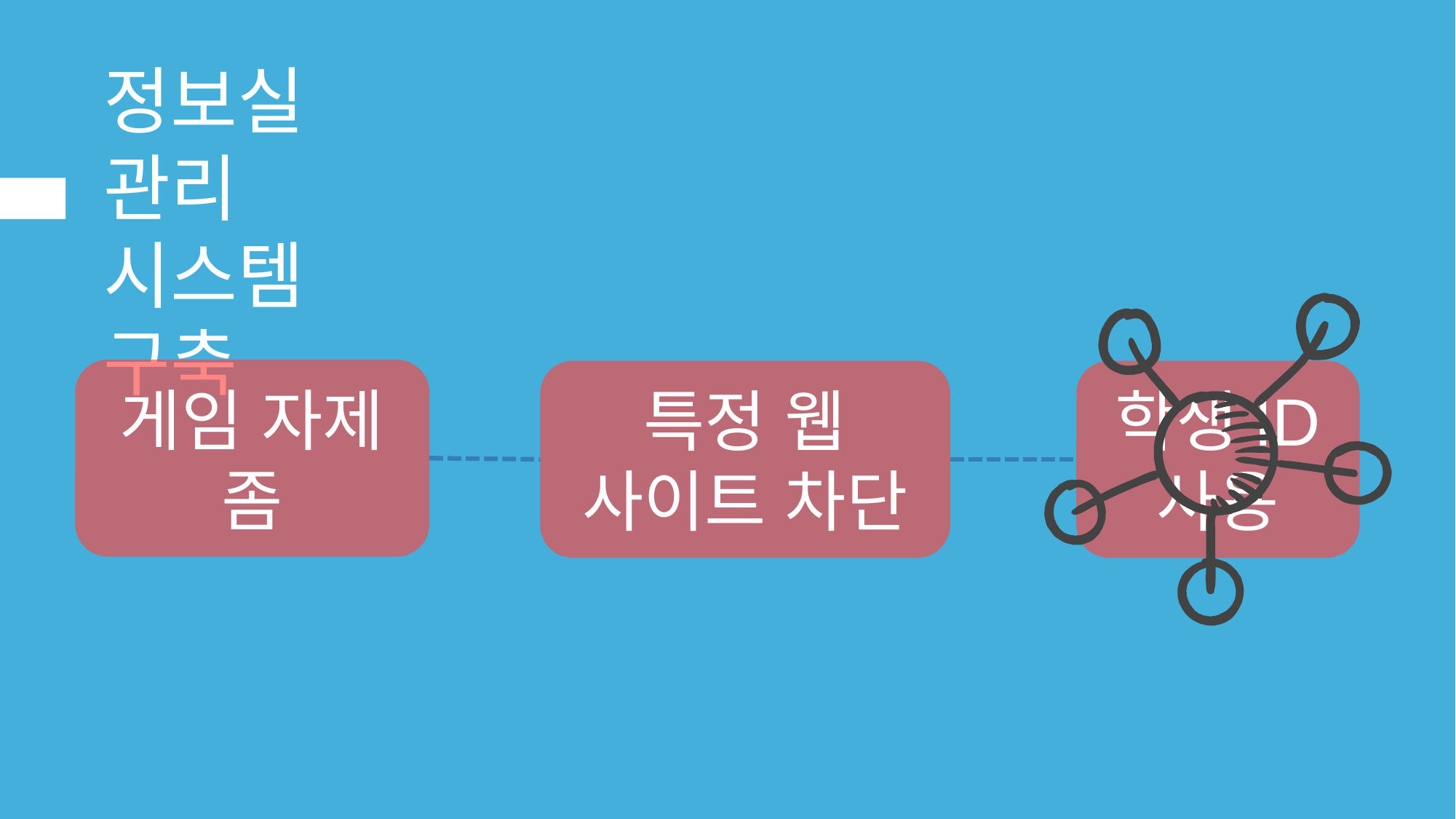

# 정보실 관리 시스템 구축

게임 자제 좀
특정 웹 사이트 차단
학생ID
사용